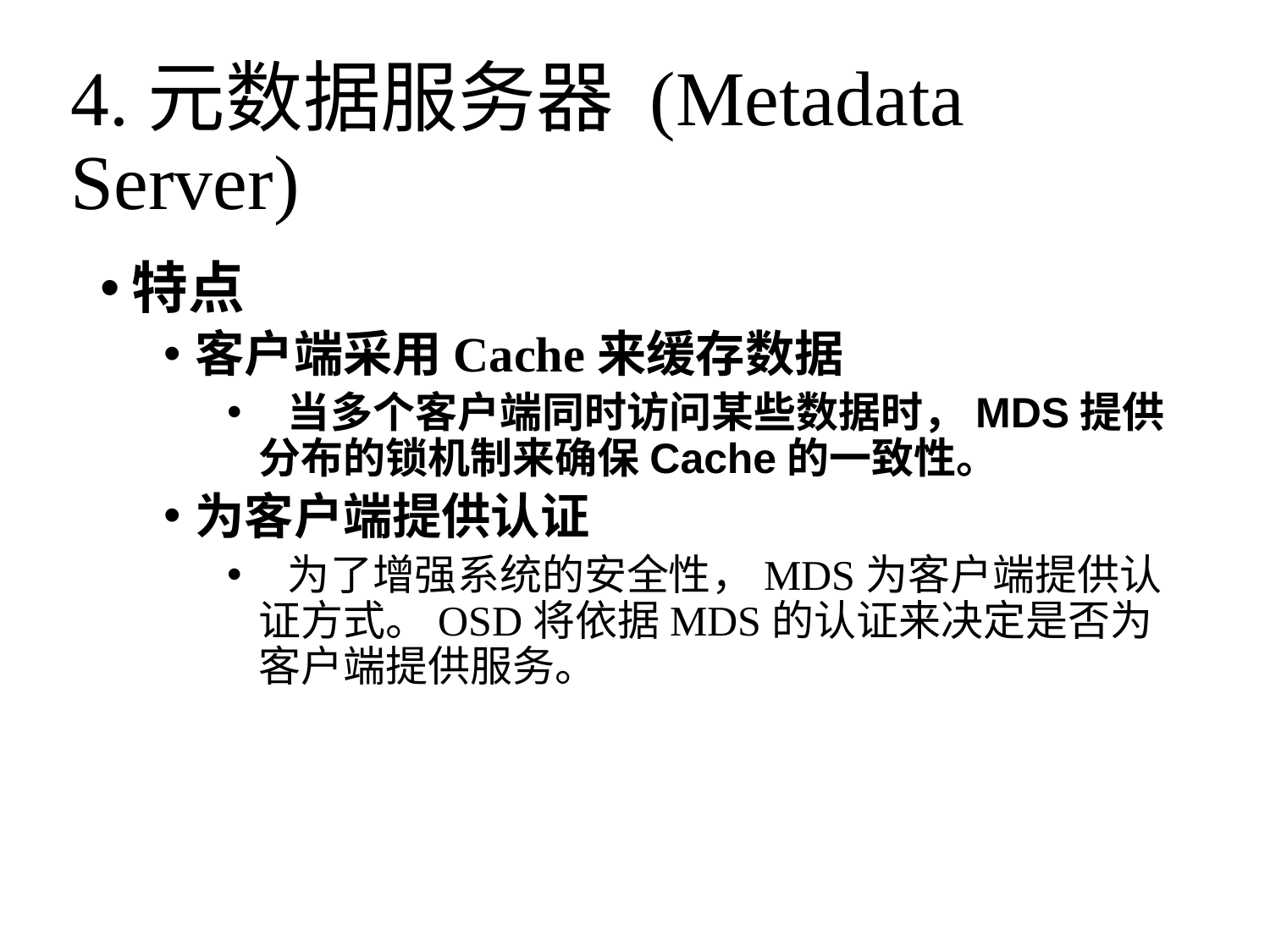

# 4.元数据服务器 (Metadata Server)
特点
客户端采用Cache来缓存数据
  当多个客户端同时访问某些数据时，MDS提供分布的锁机制来确保Cache的一致性。
为客户端提供认证
  为了增强系统的安全性，MDS为客户端提供认证方式。OSD将依据MDS的认证来决定是否为客户端提供服务。